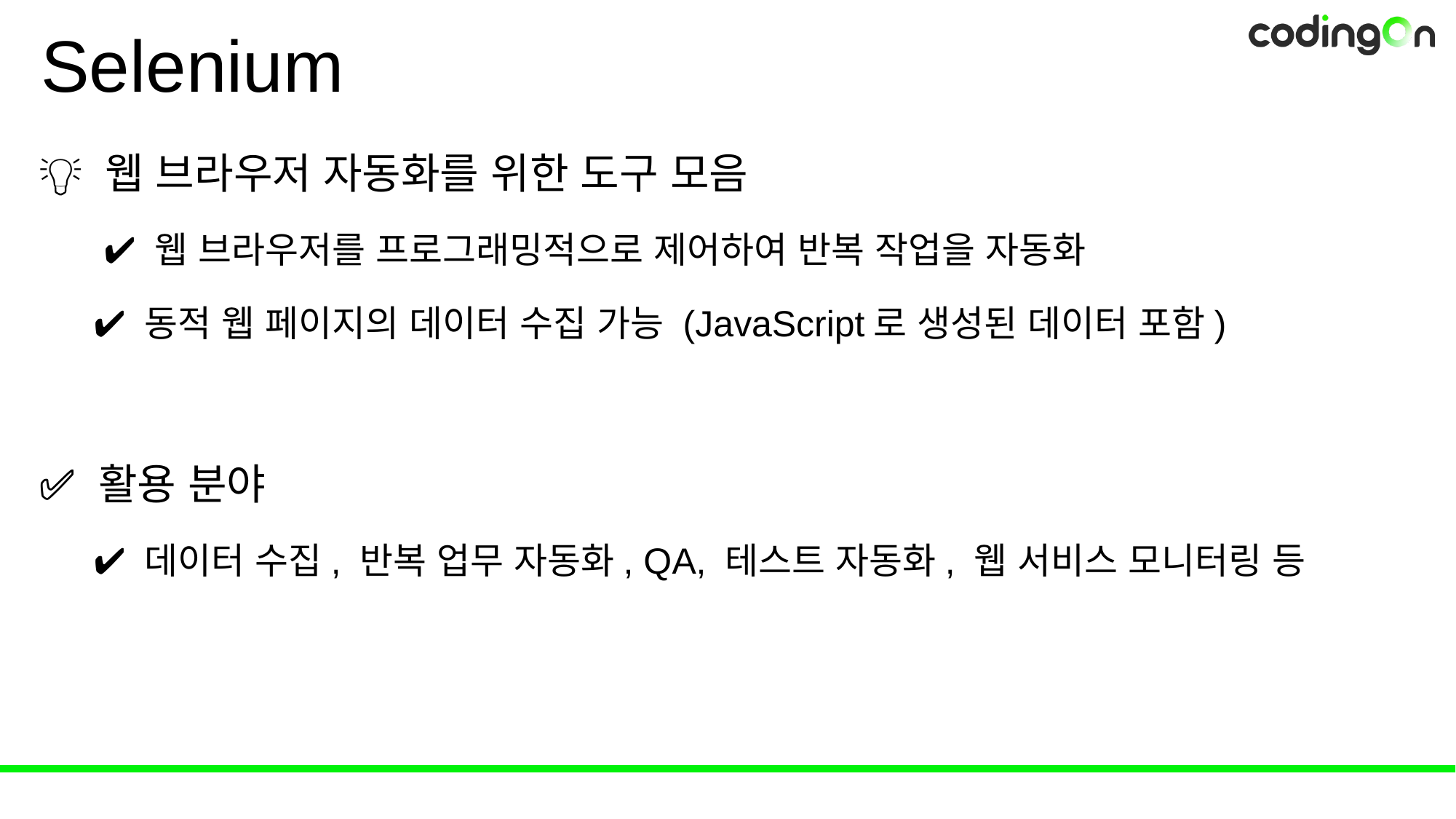

# Selenium
💡 웹 브라우저 자동화를 위한 도구 모음
 ✔️ 웹 브라우저를 프로그래밍적으로 제어하여 반복 작업을 자동화
✔️ 동적 웹 페이지의 데이터 수집 가능 (JavaScript로 생성된 데이터 포함)

✅ 활용 분야
✔️ 데이터 수집, 반복 업무 자동화, QA, 테스트 자동화, 웹 서비스 모니터링 등